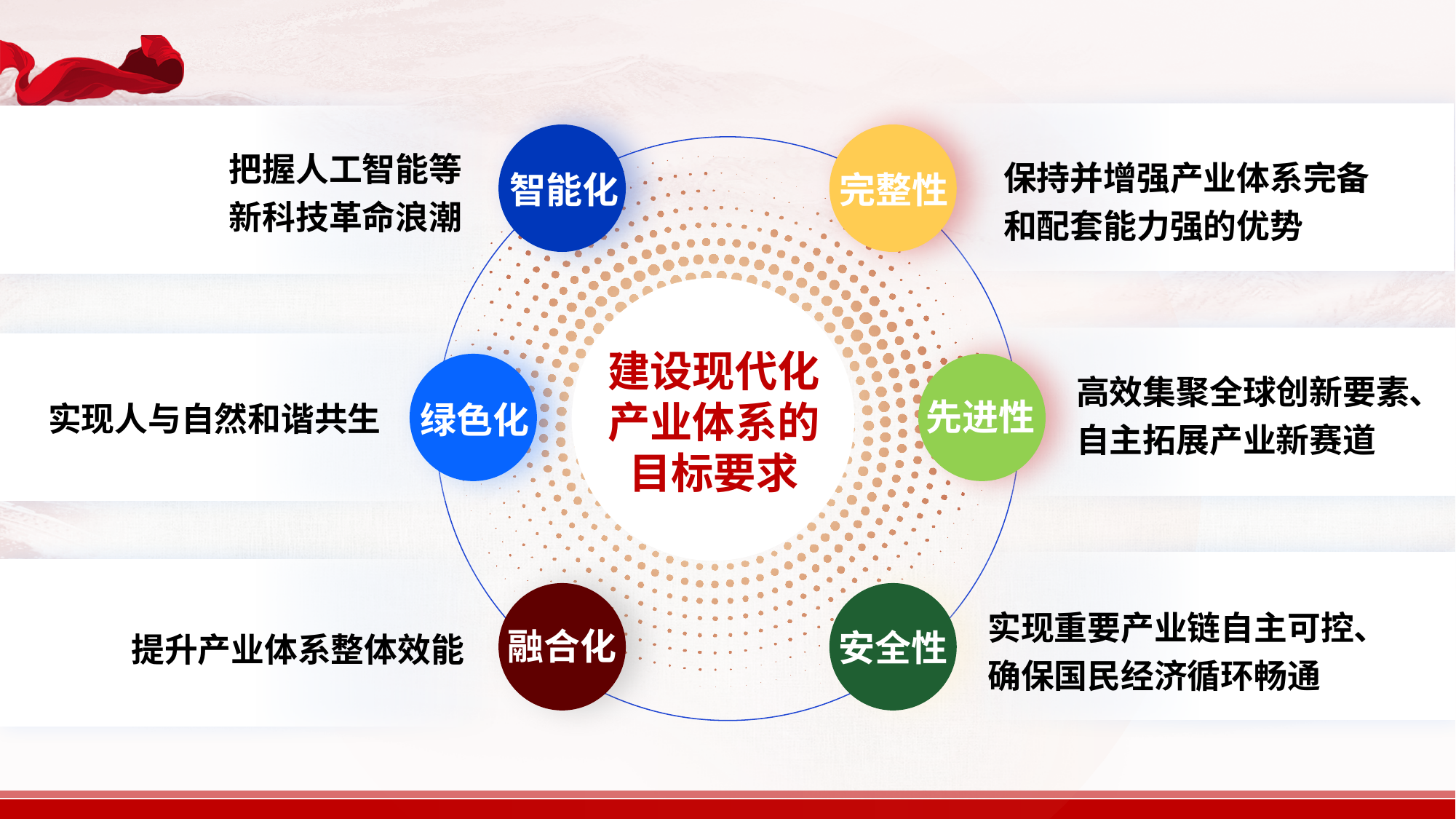

v
v

把握人工智能等
新科技革命浪潮
保持并增强产业体系完备和配套能力强的优势
智能化
完整性

建设现代化产业体系的目标要求
v
v
高效集聚全球创新要素、自主拓展产业新赛道
实现人与自然和谐共生
先进性
绿色化
v
v
实现重要产业链自主可控、确保国民经济循环畅通
提升产业体系整体效能
融合化
安全性